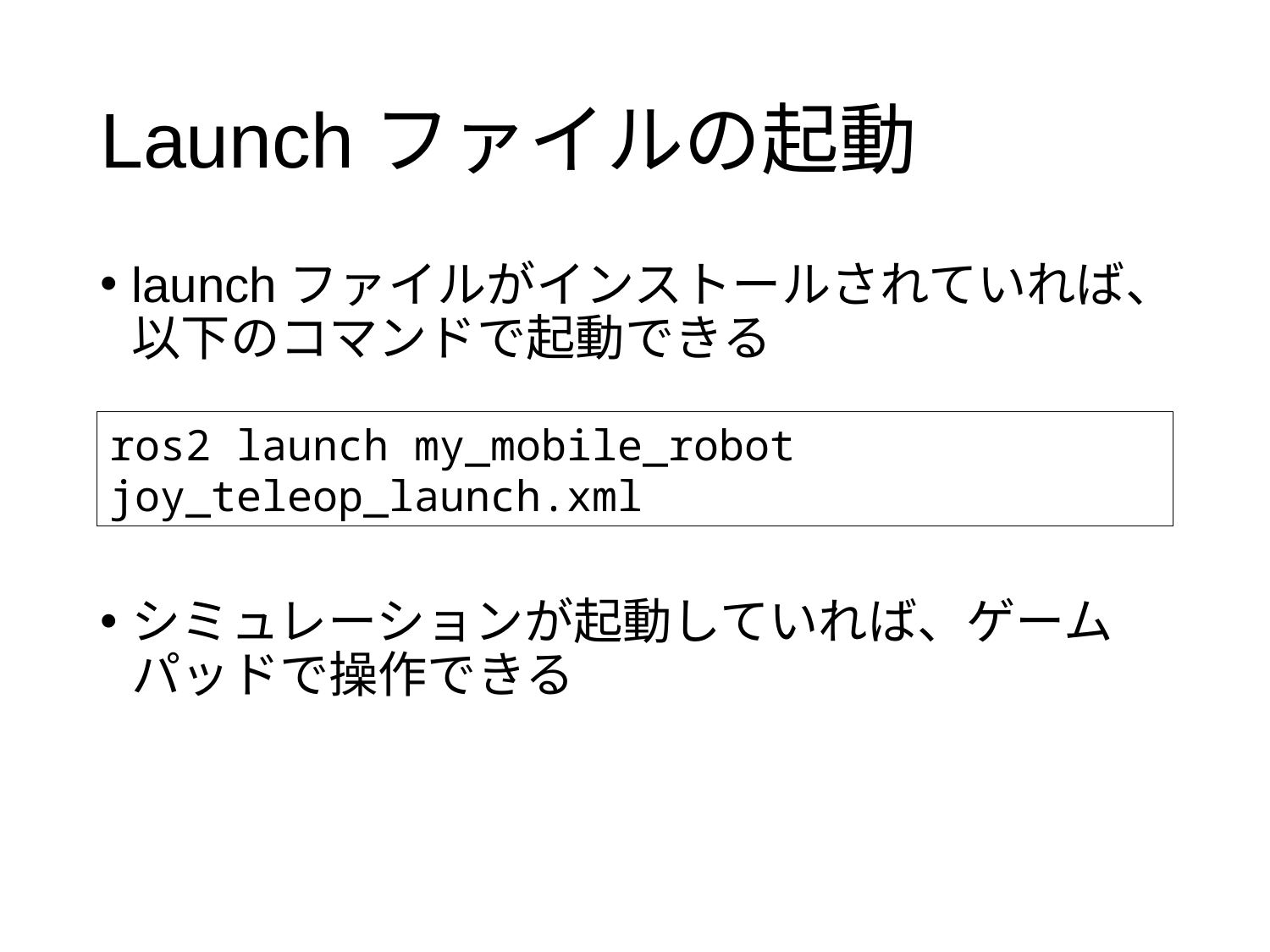

# Launchファイルの起動
launchファイルがインストールされていれば、以下のコマンドで起動できる

シミュレーションが起動していれば、ゲームパッドで操作できる
ros2 launch my_mobile_robot joy_teleop_launch.xml